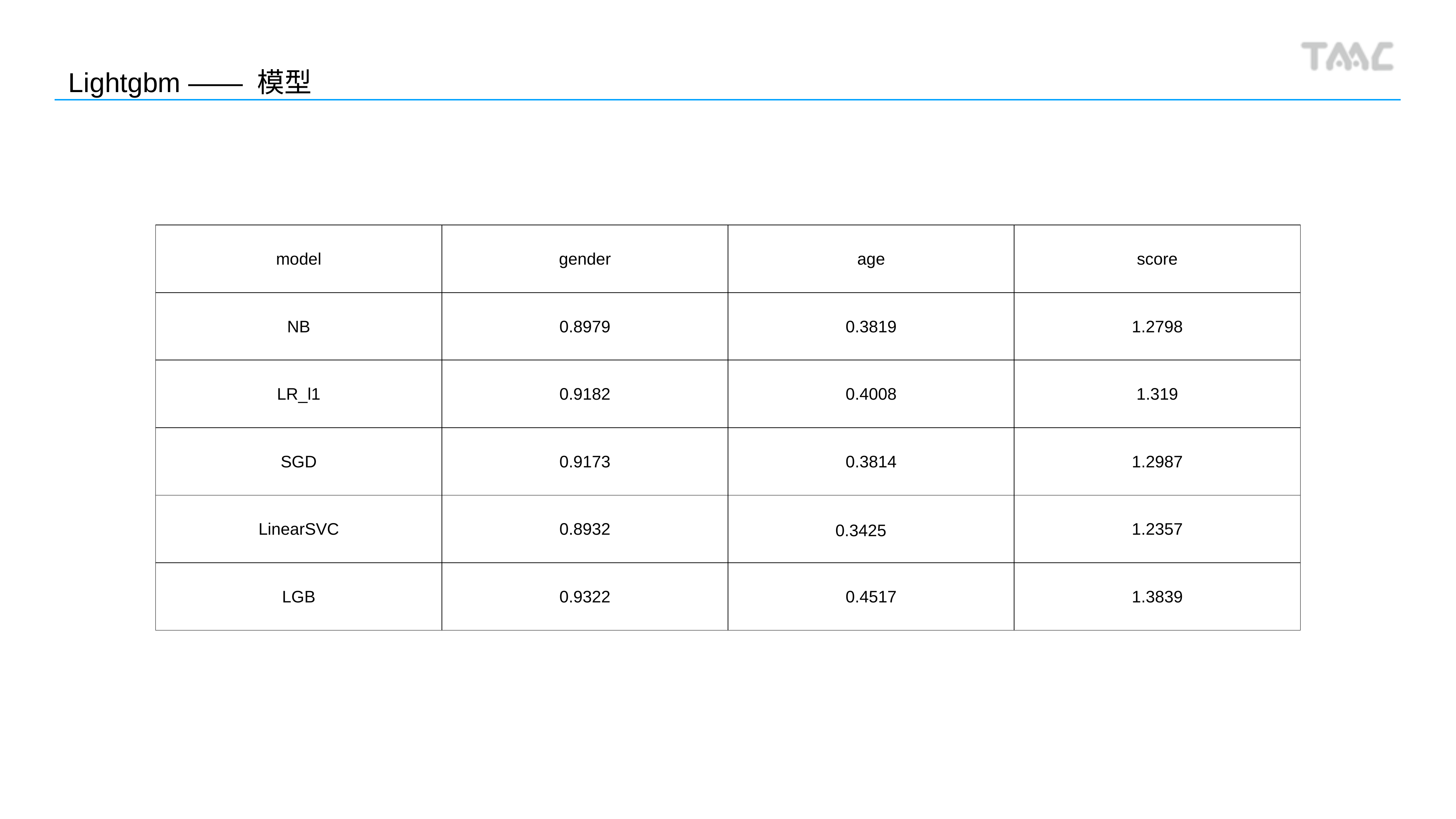

Lightgbm —— 模型
| model | gender | age | score |
| --- | --- | --- | --- |
| NB | 0.8979 | 0.3819 | 1.2798 |
| LR\_l1 | 0.9182 | 0.4008 | 1.319 |
| SGD | 0.9173 | 0.3814 | 1.2987 |
| LinearSVC | 0.8932 | 0.3425 | 1.2357 |
| LGB | 0.9322 | 0.4517 | 1.3839 |